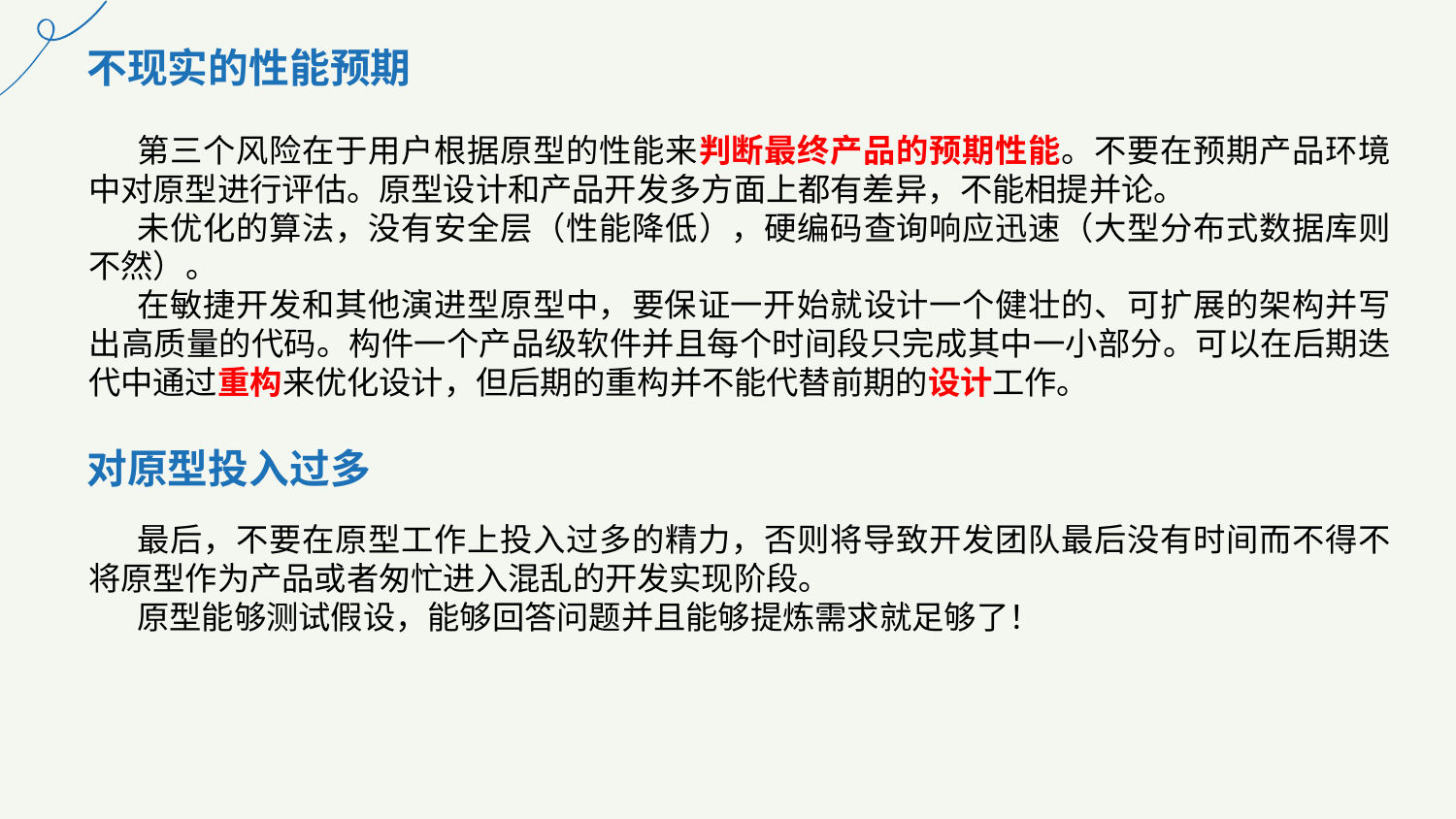

不现实的性能预期
第三个风险在于用户根据原型的性能来判断最终产品的预期性能。不要在预期产品环境中对原型进行评估。原型设计和产品开发多方面上都有差异，不能相提并论。
未优化的算法，没有安全层（性能降低），硬编码查询响应迅速（大型分布式数据库则不然）。
在敏捷开发和其他演进型原型中，要保证一开始就设计一个健壮的、可扩展的架构并写出高质量的代码。构件一个产品级软件并且每个时间段只完成其中一小部分。可以在后期迭代中通过重构来优化设计，但后期的重构并不能代替前期的设计工作。
对原型投入过多
最后，不要在原型工作上投入过多的精力，否则将导致开发团队最后没有时间而不得不将原型作为产品或者匆忙进入混乱的开发实现阶段。
原型能够测试假设，能够回答问题并且能够提炼需求就足够了！